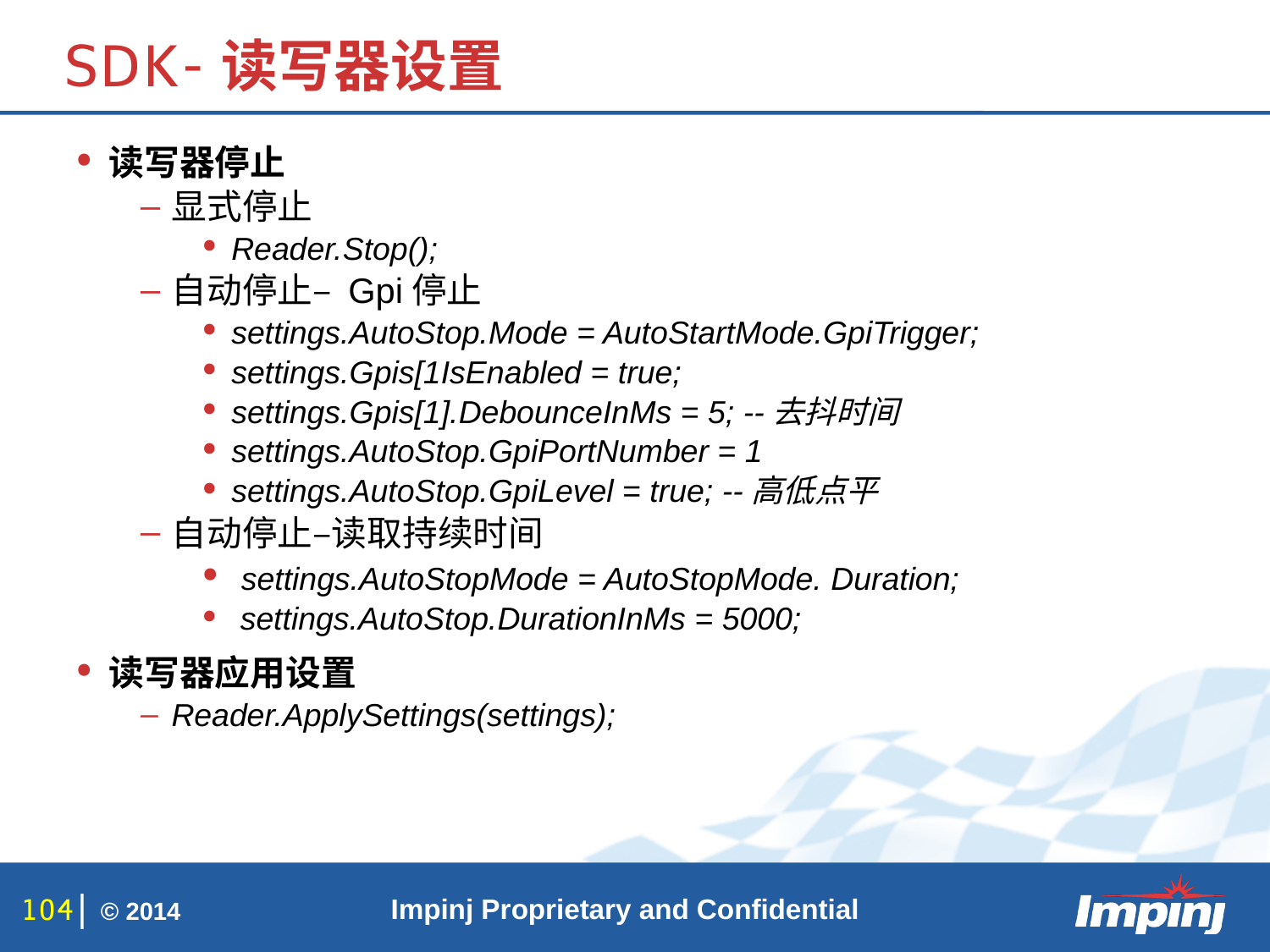

# SDK-读写器设置
读写器停止
显式停止
Reader.Stop();
自动停止– Gpi停止
settings.AutoStop.Mode = AutoStartMode.GpiTrigger;
settings.Gpis[1IsEnabled = true;
settings.Gpis[1].DebounceInMs = 5; --去抖时间
settings.AutoStop.GpiPortNumber = 1
settings.AutoStop.GpiLevel = true; --高低点平
自动停止–读取持续时间
 settings.AutoStopMode = AutoStopMode. Duration;
 settings.AutoStop.DurationInMs = 5000;
读写器应用设置
Reader.ApplySettings(settings);